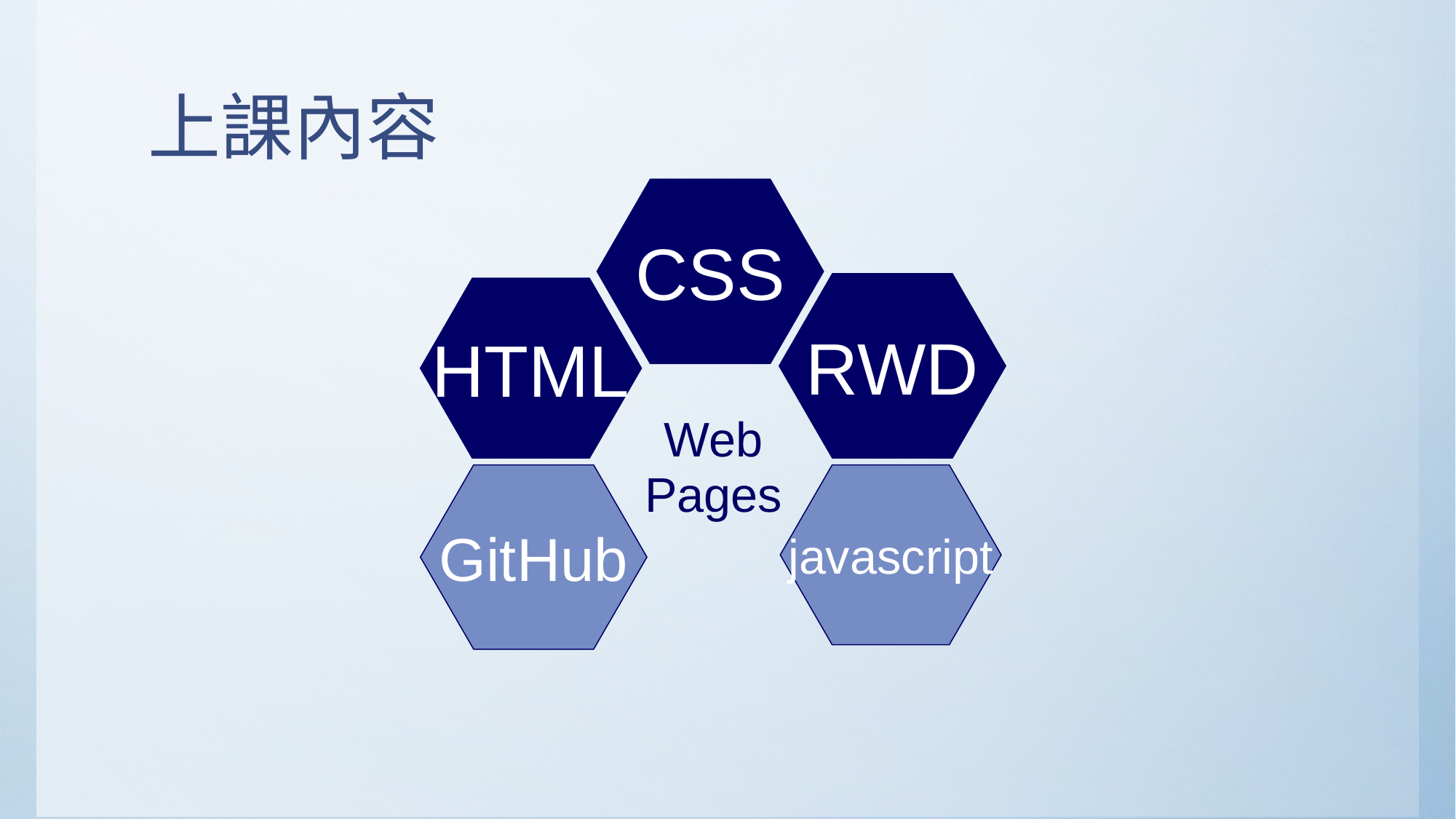

# 上課內容
CSS
RWD
HTML
Web
Pages
javascript
GitHub